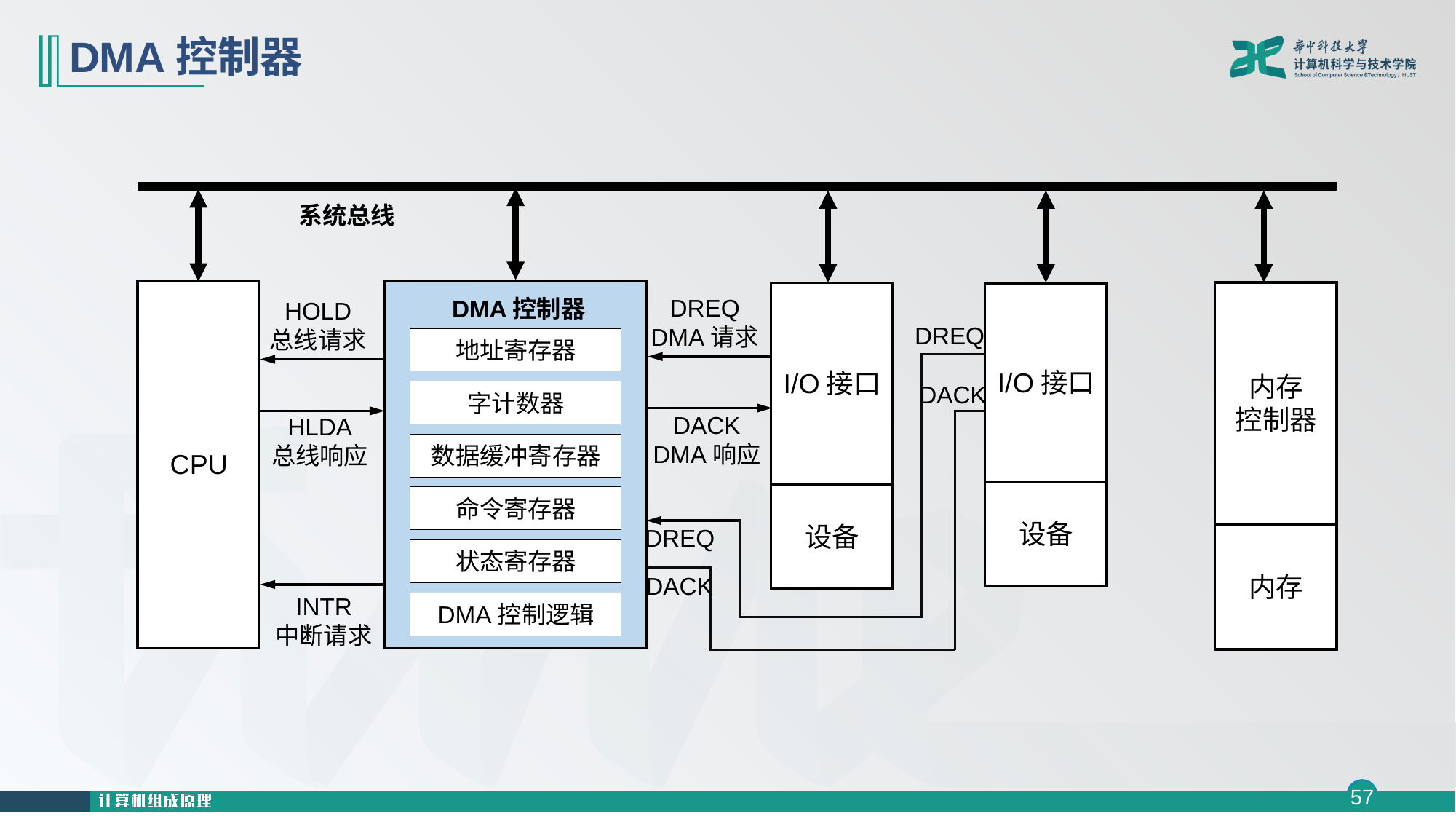

# DMA控制器
系统总线

CPU

内存
控制器

内存

I/O接口

设备

I/O接口

设备
DREQ
DMA请求
DMA控制器
HOLD
总线请求
DREQ

地址寄存器
DACK

字计数器
DACK
DMA响应
HLDA
总线响应

数据缓冲寄存器

命令寄存器
DREQ

状态寄存器
DACK
INTR
中断请求

DMA控制逻辑